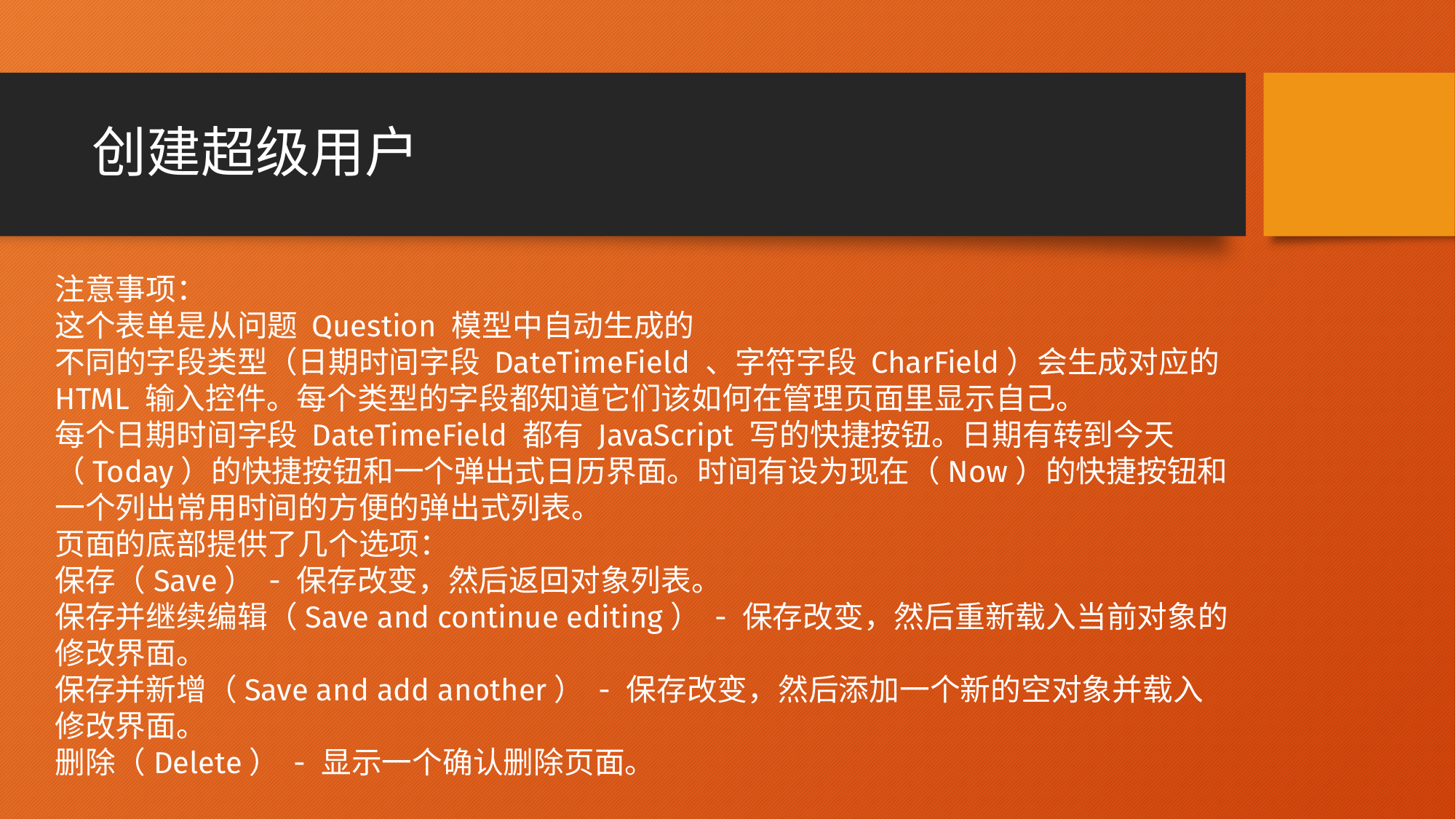

# 创建超级用户
注意事项：
这个表单是从问题 Question 模型中自动生成的
不同的字段类型（日期时间字段 DateTimeField 、字符字段 CharField）会生成对应的 HTML 输入控件。每个类型的字段都知道它们该如何在管理页面里显示自己。
每个日期时间字段 DateTimeField 都有 JavaScript 写的快捷按钮。日期有转到今天（Today）的快捷按钮和一个弹出式日历界面。时间有设为现在（Now）的快捷按钮和一个列出常用时间的方便的弹出式列表。
页面的底部提供了几个选项：
保存（Save） - 保存改变，然后返回对象列表。
保存并继续编辑（Save and continue editing） - 保存改变，然后重新载入当前对象的修改界面。
保存并新增（Save and add another） - 保存改变，然后添加一个新的空对象并载入修改界面。
删除（Delete） - 显示一个确认删除页面。